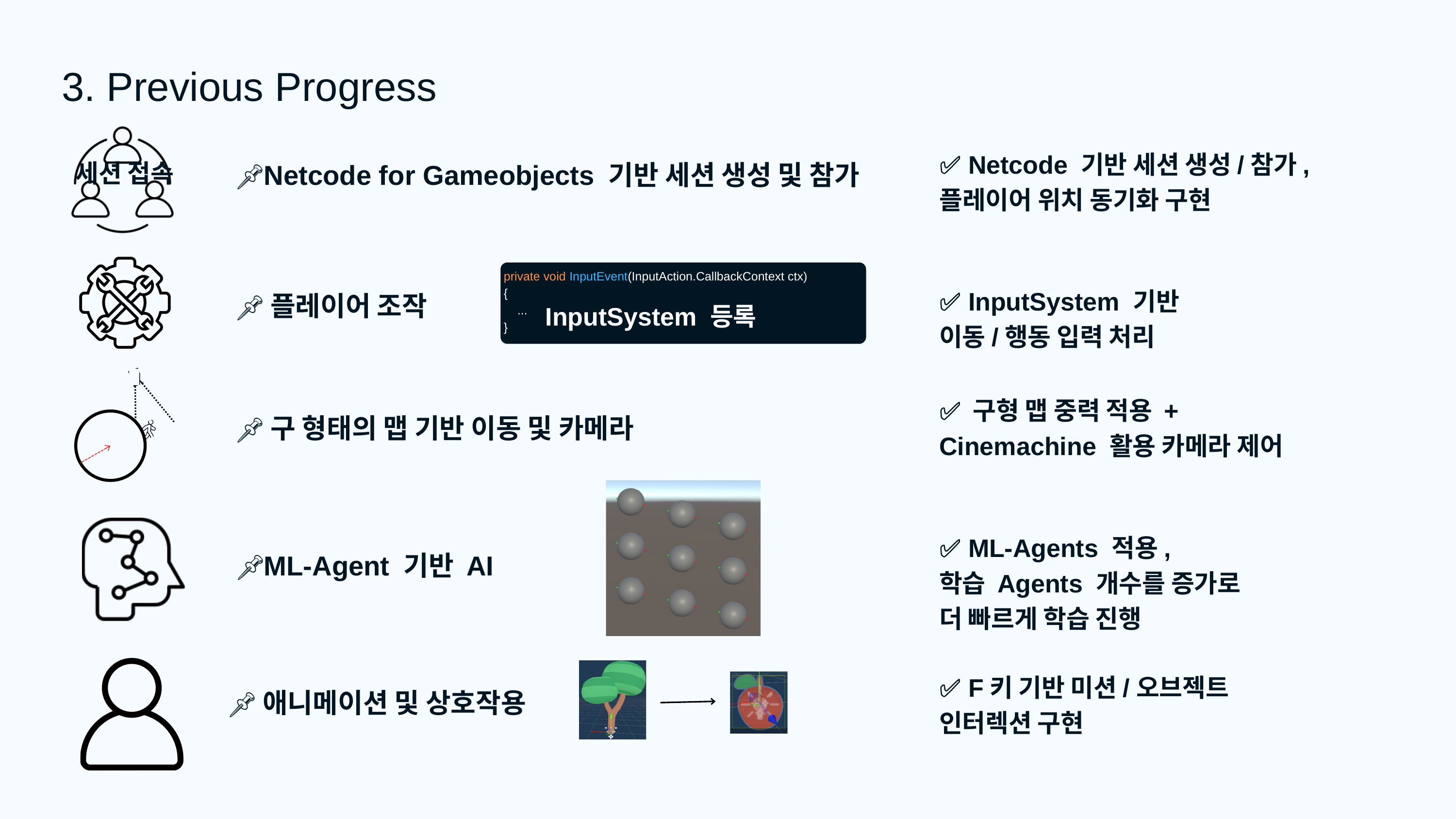

3. Previous Progress

✅ Netcode 기반 세션 생성/참가,
플레이어 위치 동기화 구현
세션 접속
📌Netcode for Gameobjects 기반 세션 생성 및 참가

private void InputEvent(InputAction.CallbackContext ctx)
{
    ...
}
✅ InputSystem 기반
이동/행동 입력 처리
📌플레이어 조작
InputSystem 등록

✅ 구형 맵 중력 적용 +
Cinemachine 활용 카메라 제어
📌구 형태의 맵 기반 이동 및 카메라

✅ ML-Agents 적용,
학습 Agents 개수를 증가로
더 빠르게 학습 진행
📌ML-Agent 기반 AI

✅ F키 기반 미션/오브젝트
인터렉션 구현

📌애니메이션 및 상호작용